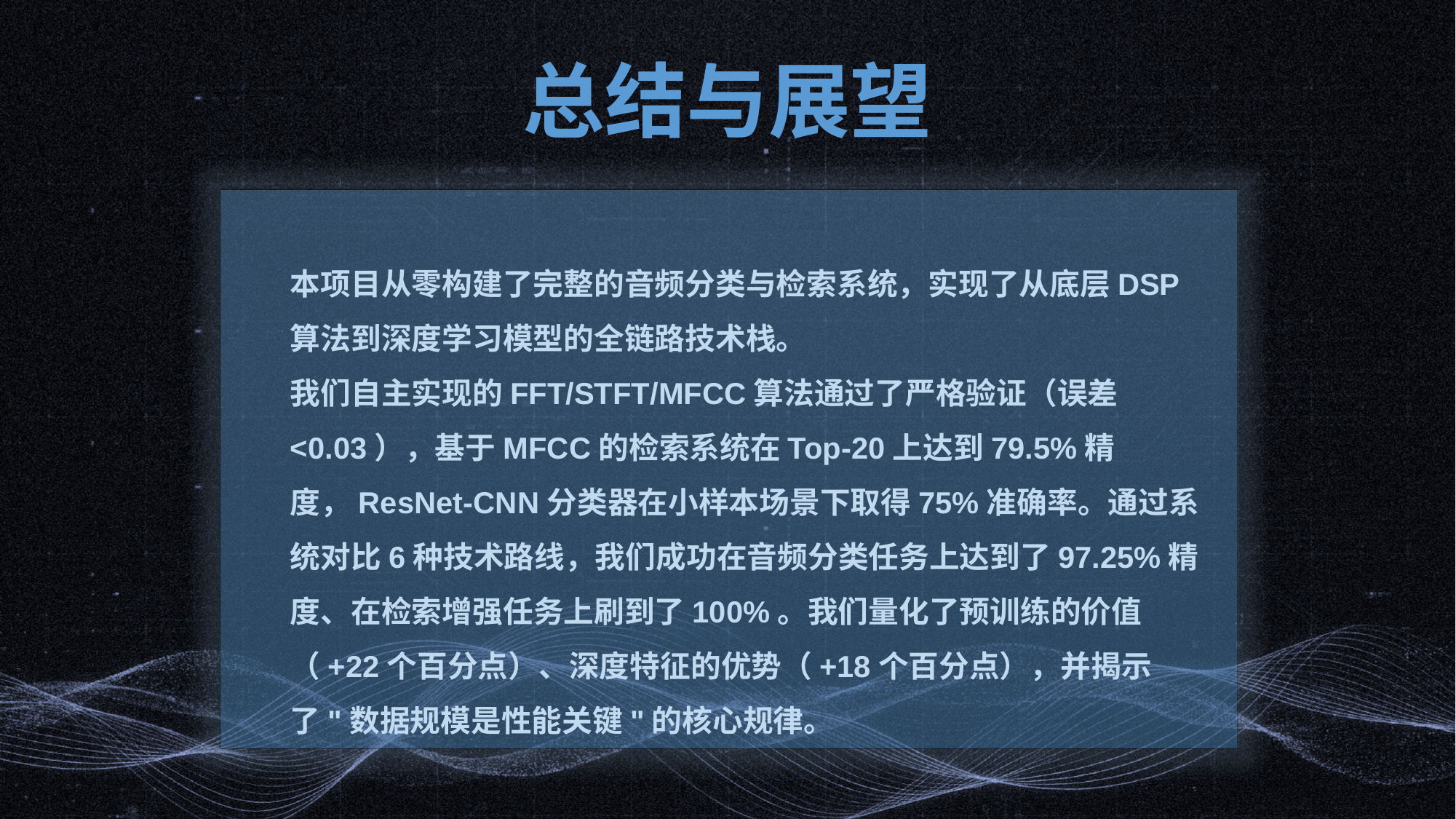

总结与展望

本项目从零构建了完整的音频分类与检索系统，实现了从底层DSP算法到深度学习模型的全链路技术栈。
我们自主实现的FFT/STFT/MFCC算法通过了严格验证（误差<0.03），基于MFCC的检索系统在Top-20上达到79.5%精度，ResNet-CNN分类器在小样本场景下取得75%准确率。通过系统对比6种技术路线，我们成功在音频分类任务上达到了97.25%精度、在检索增强任务上刷到了100%。我们量化了预训练的价值（+22个百分点）、深度特征的优势（+18个百分点），并揭示了"数据规模是性能关键"的核心规律。